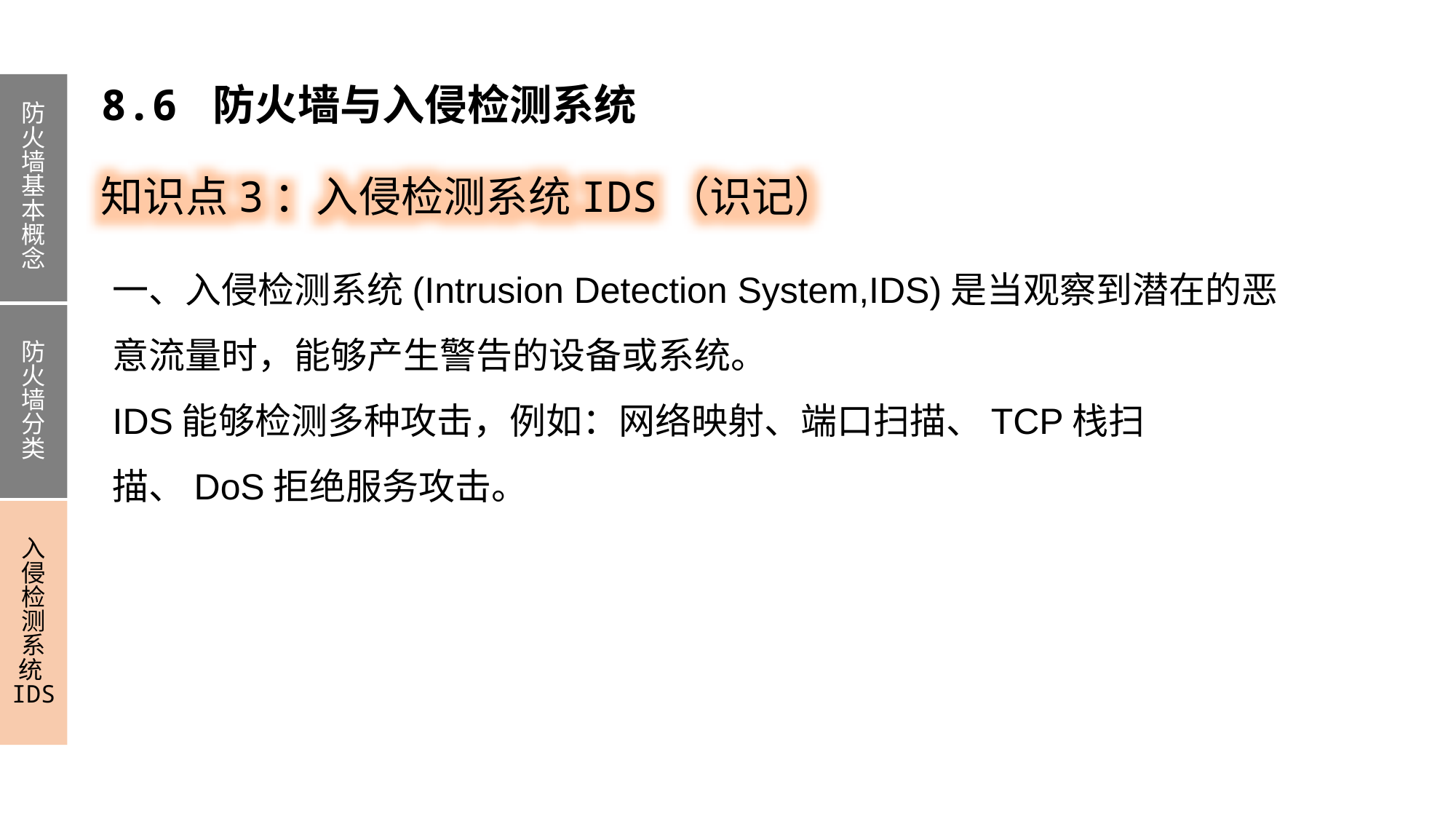

8.6 防火墙与入侵检测系统
防火墙基本概念
防火墙分类
入侵检测系统IDS
知识点3：入侵检测系统IDS（识记）
一、入侵检测系统(Intrusion Detection System,IDS)是当观察到潜在的恶意流量时，能够产生警告的设备或系统。
IDS能够检测多种攻击，例如：网络映射、端口扫描、TCP栈扫描、DoS拒绝服务攻击。